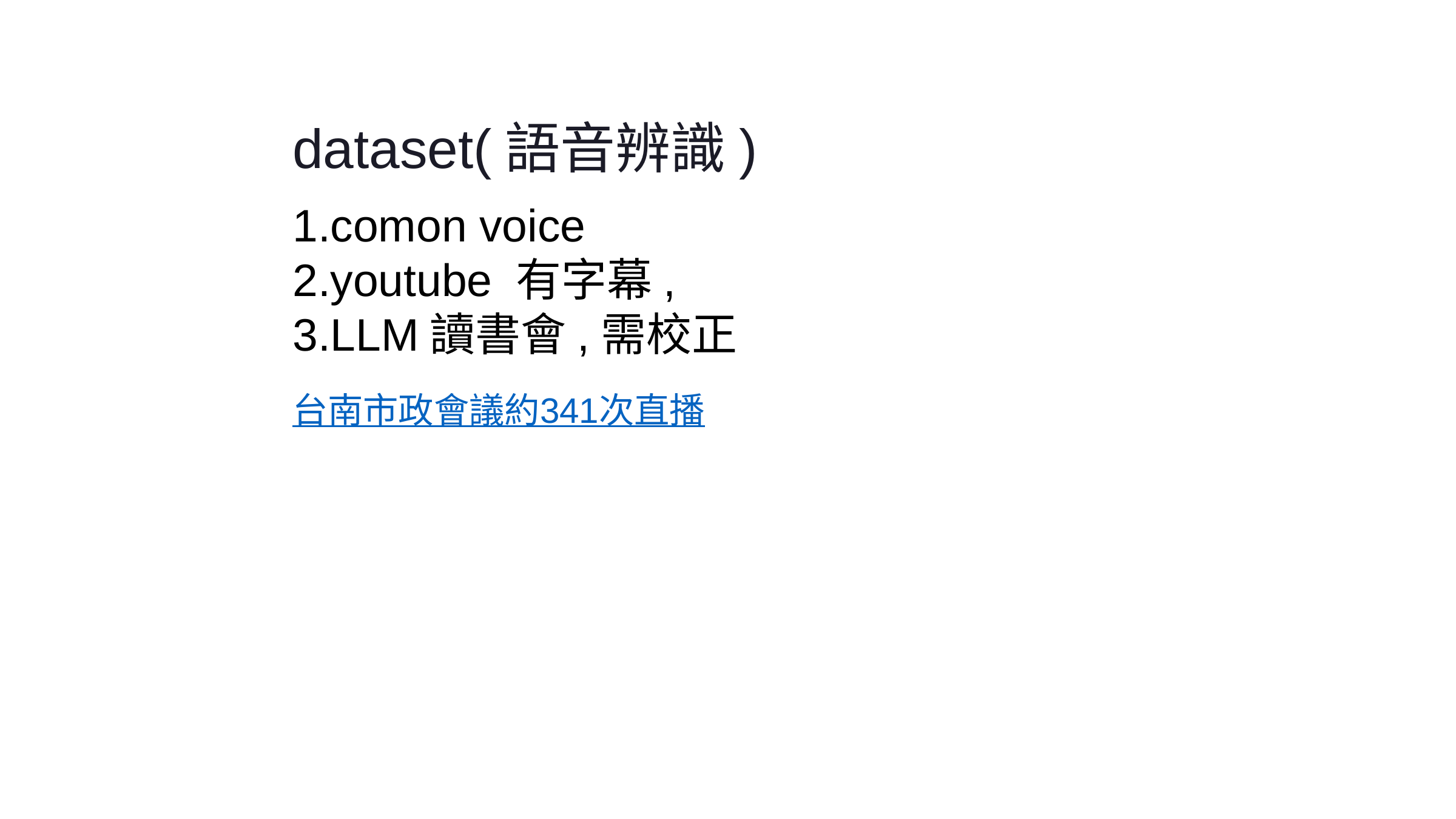

dataset(語音辨識)
1.comon voice
2.youtube 有字幕,
3.LLM讀書會,需校正
台南市政會議約341次直播